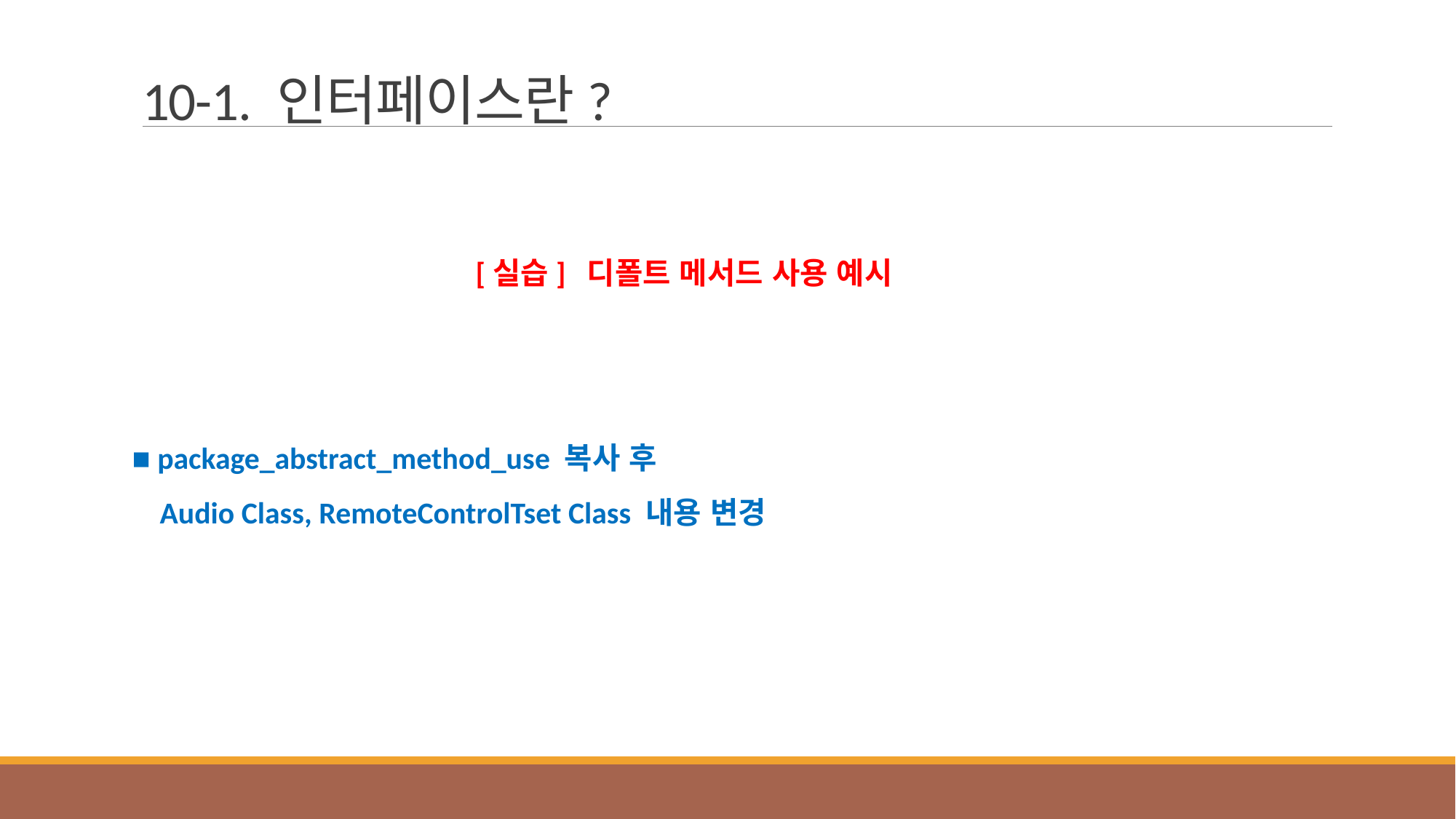

# 10-1. 인터페이스란?
[실습]  디폴트 메서드 사용 예시
■ package_abstract_method_use 복사 후
    Audio Class, RemoteControlTset Class 내용 변경